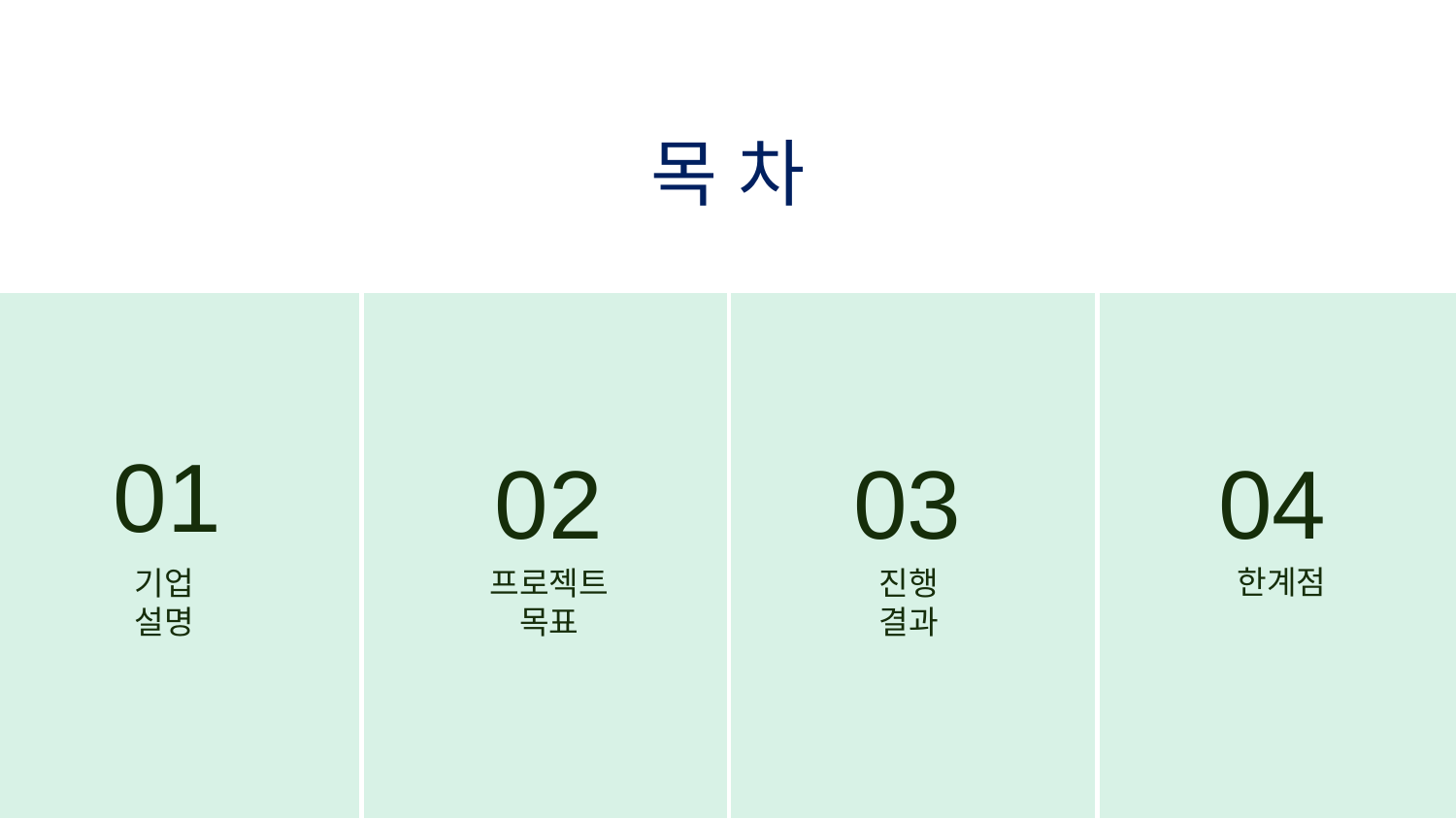

목 차
01
02
03
04
한계점
# 기업 설명
프로젝트 목표
진행 결과